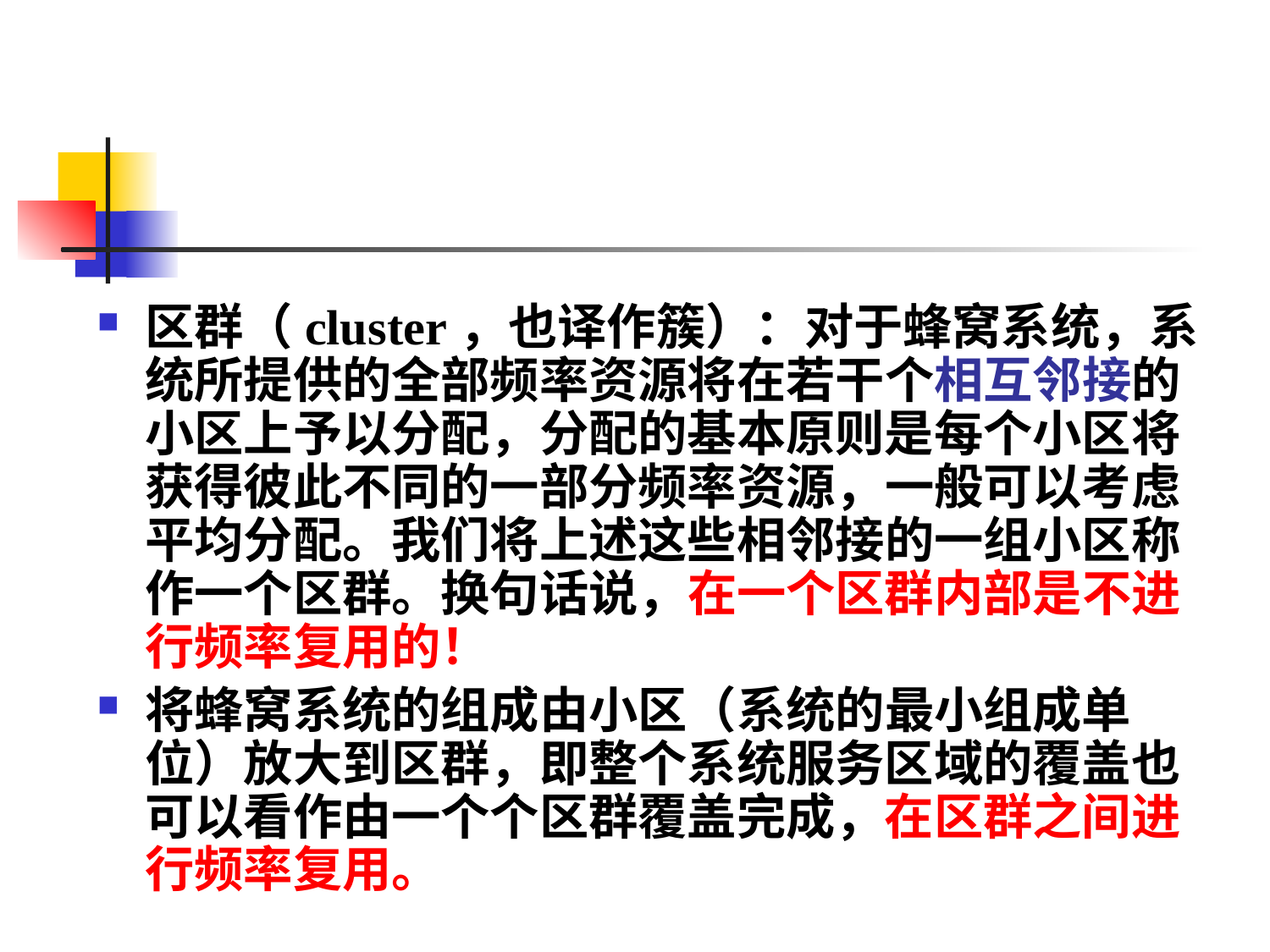

区群（cluster，也译作簇）：对于蜂窝系统，系统所提供的全部频率资源将在若干个相互邻接的小区上予以分配，分配的基本原则是每个小区将获得彼此不同的一部分频率资源，一般可以考虑平均分配。我们将上述这些相邻接的一组小区称作一个区群。换句话说，在一个区群内部是不进行频率复用的！
将蜂窝系统的组成由小区（系统的最小组成单位）放大到区群，即整个系统服务区域的覆盖也可以看作由一个个区群覆盖完成，在区群之间进行频率复用。